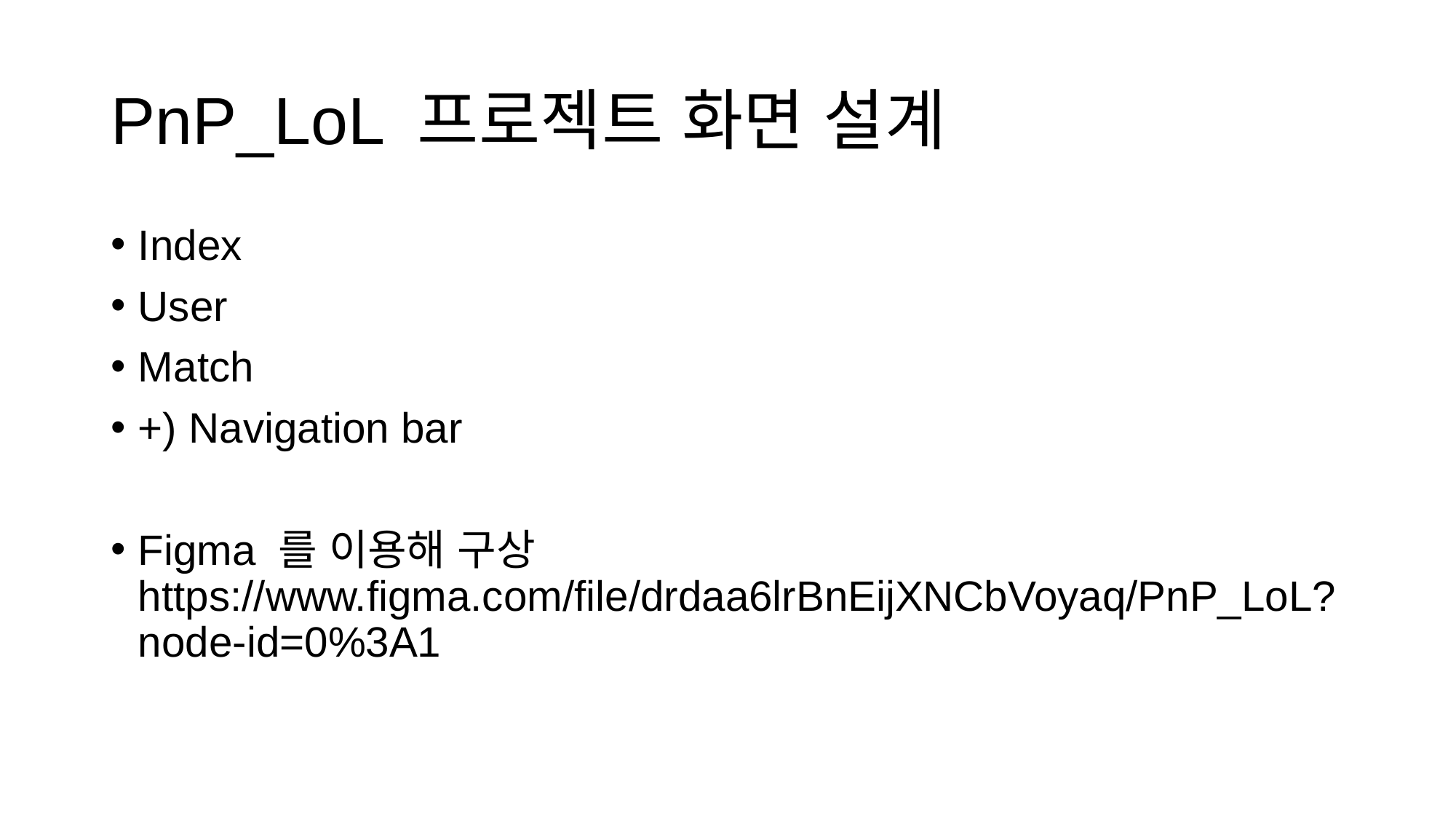

# PnP_LoL 프로젝트 화면 설계
Index
User
Match
+) Navigation bar

Figma 를 이용해 구상
https://www.figma.com/file/drdaa6lrBnEijXNCbVoyaq/PnP_LoL?node-id=0%3A1